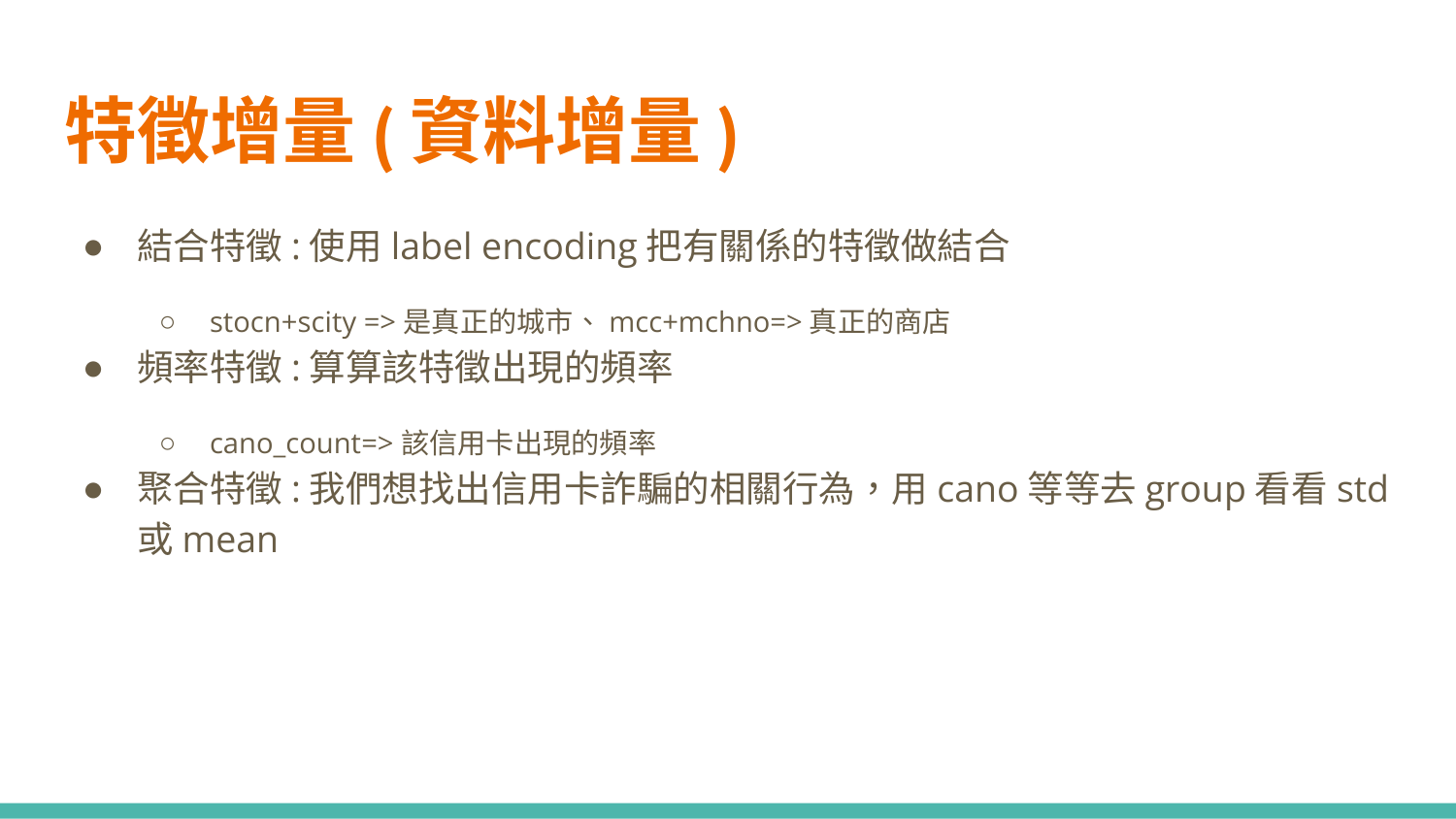

# 特徵增量(資料增量)
結合特徵:使用label encoding把有關係的特徵做結合
stocn+scity =>是真正的城市、mcc+mchno=>真正的商店
頻率特徵:算算該特徵出現的頻率
cano_count=>該信用卡出現的頻率
聚合特徵:我們想找出信用卡詐騙的相關行為，用cano等等去group看看std或mean